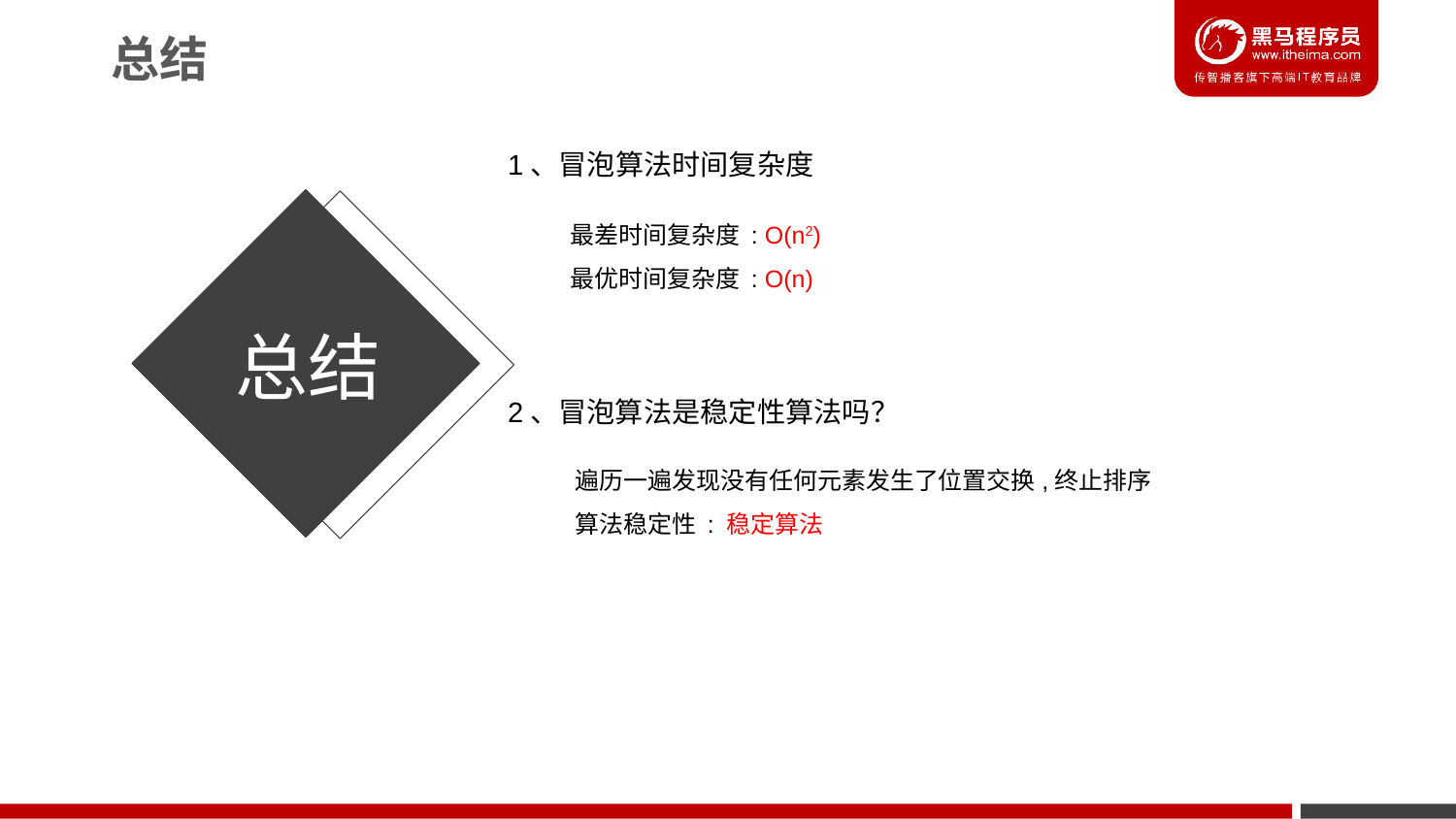

总结
1、冒泡算法时间复杂度
最差时间复杂度 : O(n2)
最优时间复杂度 : O(n)

总结
2、冒泡算法是稳定性算法吗？
遍历一遍发现没有任何元素发生了位置交换,终止排序
算法稳定性 : 稳定算法